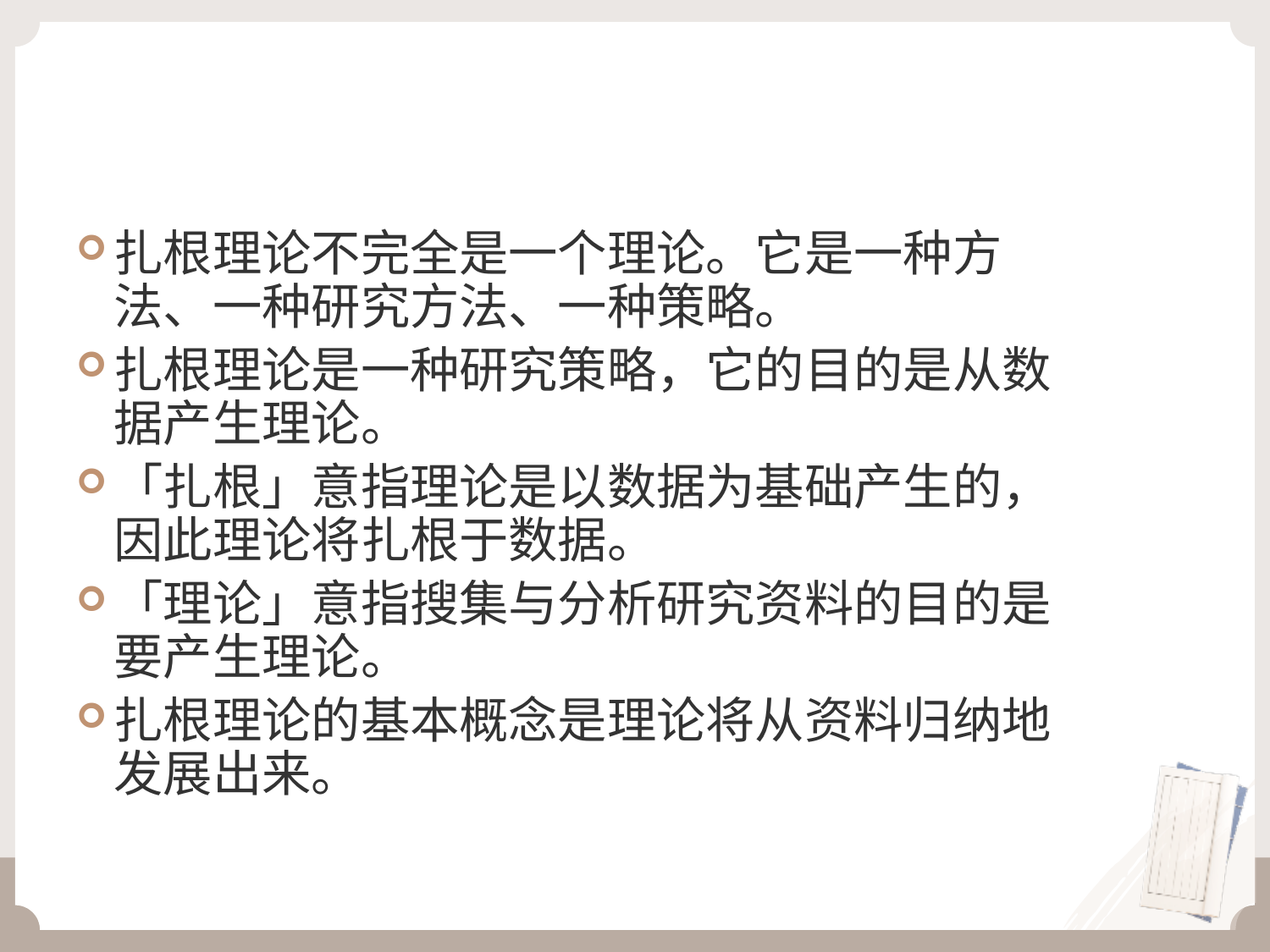

扎根理论不完全是一个理论。它是一种方法、一种研究方法、一种策略。
扎根理论是一种研究策略，它的目的是从数据产生理论。
「扎根」意指理论是以数据为基础产生的，因此理论将扎根于数据。
「理论」意指搜集与分析研究资料的目的是要产生理论。
扎根理论的基本概念是理论将从资料归纳地发展出来。